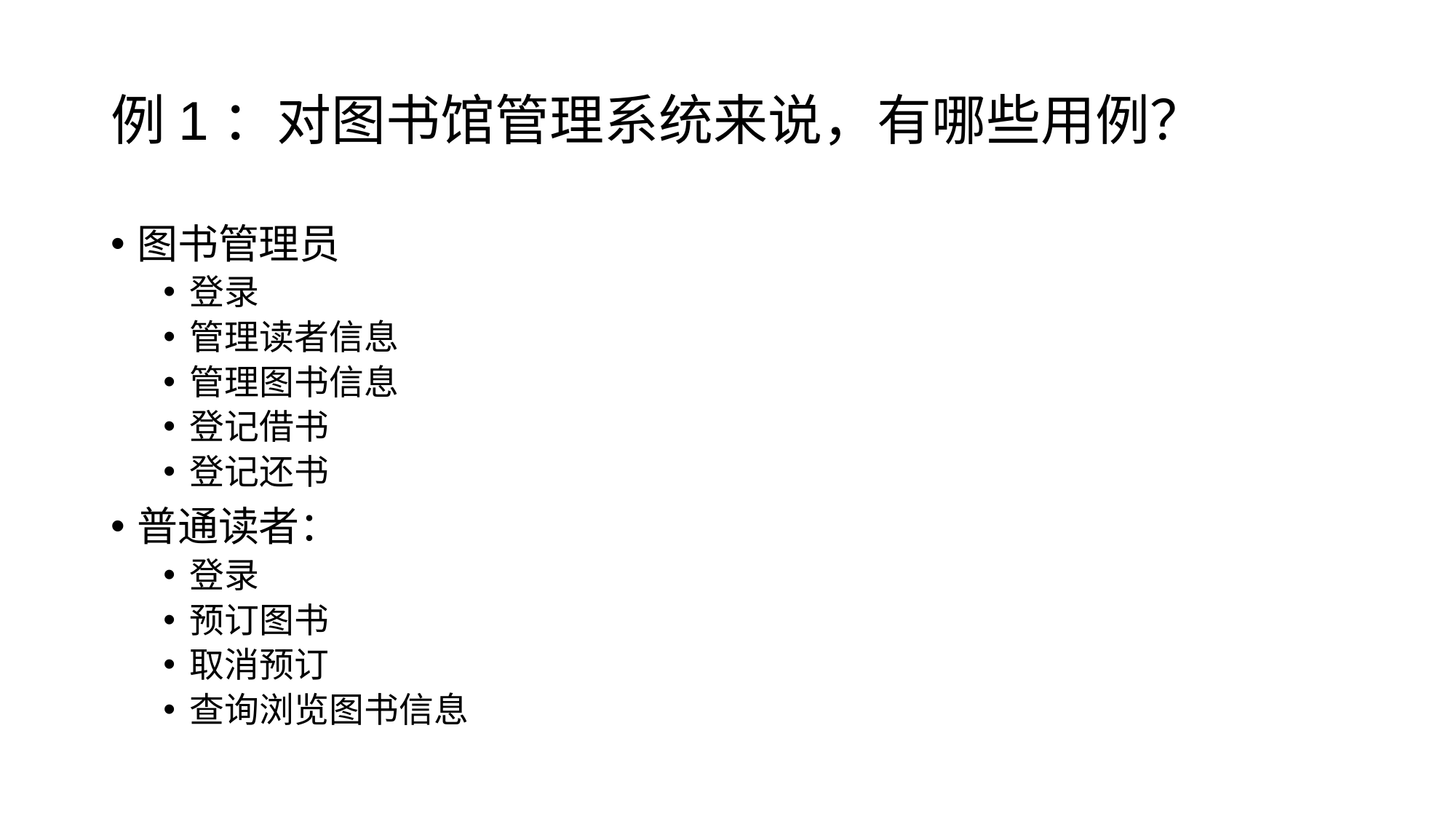

# 例1：对图书馆管理系统来说，有哪些用例？
图书管理员
登录
管理读者信息
管理图书信息
登记借书
登记还书
普通读者：
登录
预订图书
取消预订
查询浏览图书信息